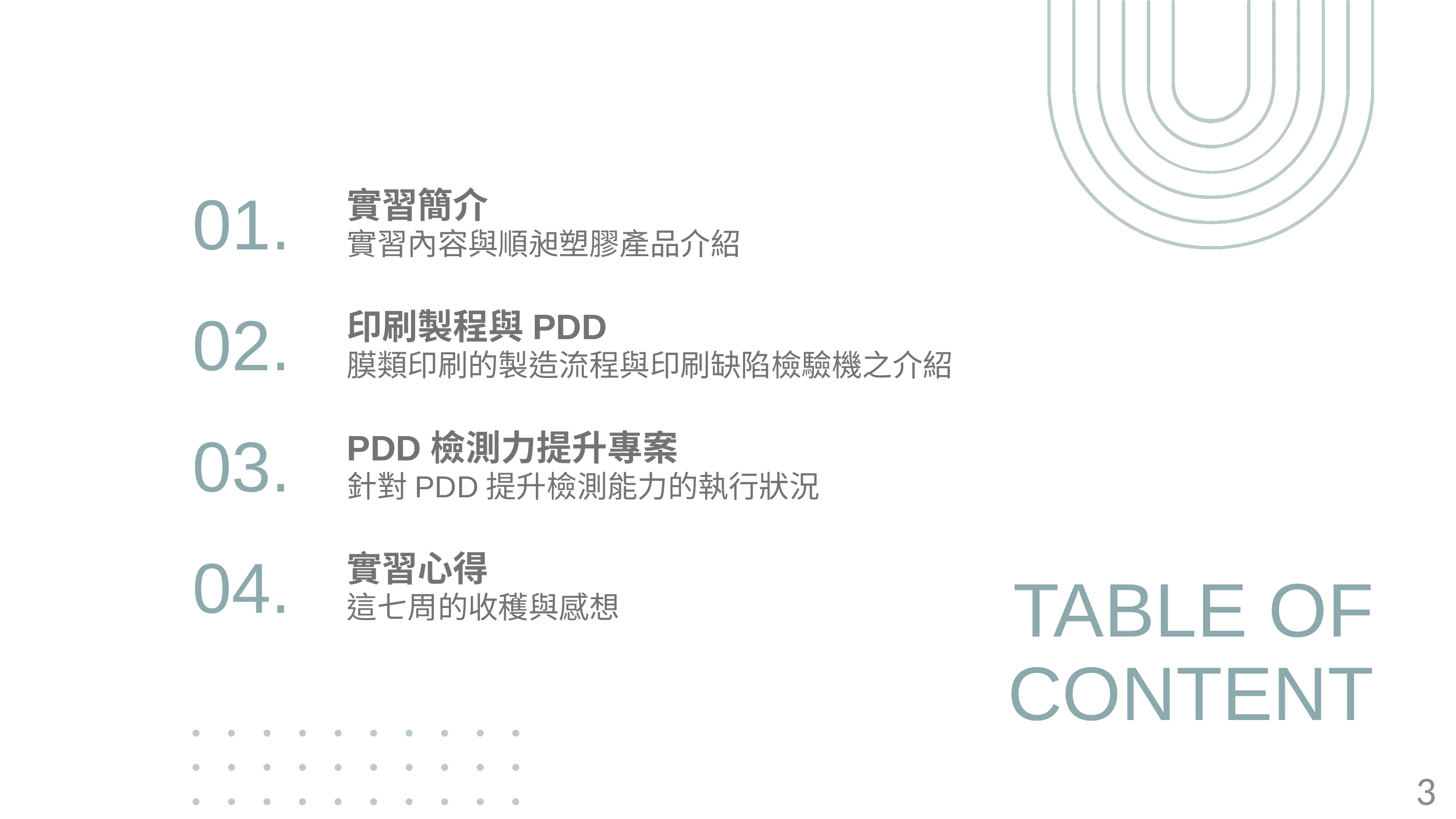

01.
實習簡介
實習內容與順昶塑膠產品介紹
02.
印刷製程與PDD
膜類印刷的製造流程與印刷缺陷檢驗機之介紹
03.
PDD檢測力提升專案
針對PDD提升檢測能力的執行狀況
04.
實習心得
TABLE OF
CONTENT
這七周的收穫與感想

3